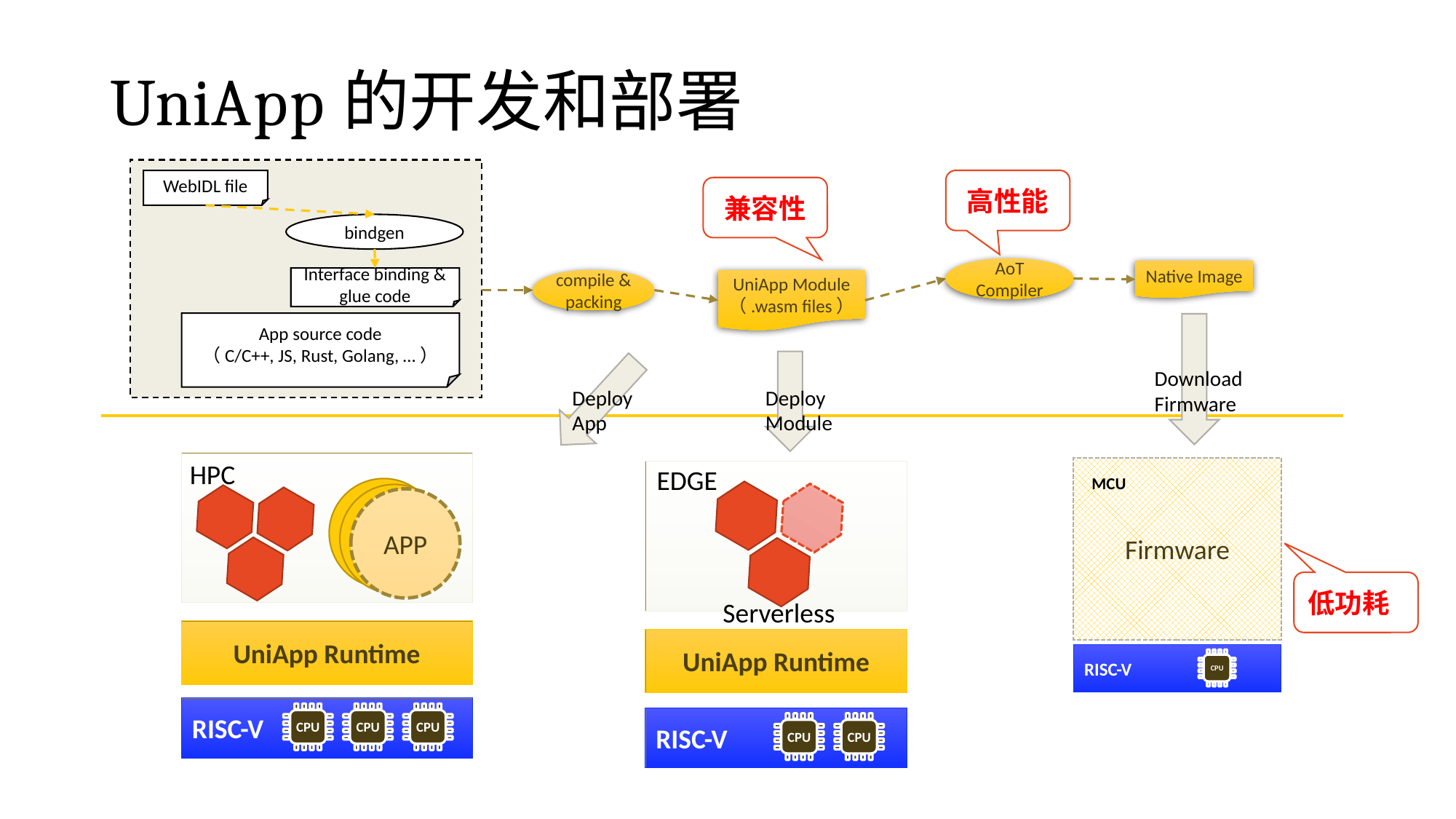

# UniApp的开发和部署

WebIDL file
bindgen
Interface binding & glue code
App source code
（C/C++, JS, Rust, Golang, …）
AoT Compiler
Native Image
compile & packing
UniApp Module
（.wasm files）
高性能
兼容性

Download
Firmware
Deploy
App
Deploy
Module
HPC

EDGE
Firmware

MCU
APP
APP

APP

低功耗
Serverless
UniApp Runtime
UniApp Runtime
RISC-V
CPU
RISC-V
CPU
CPU
CPU
RISC-V
CPU
CPU